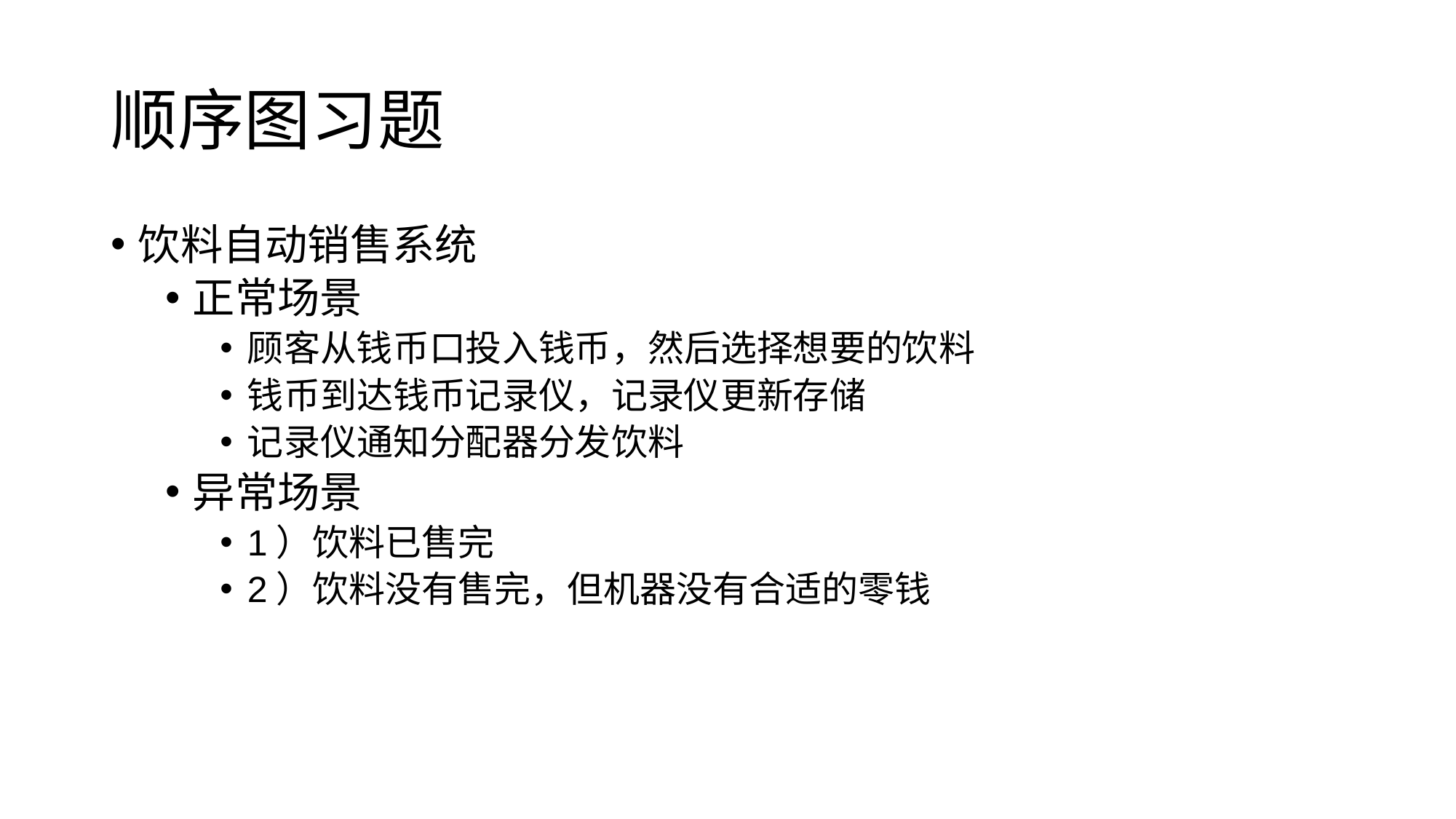

# 顺序图习题
饮料自动销售系统
正常场景
顾客从钱币口投入钱币，然后选择想要的饮料
钱币到达钱币记录仪，记录仪更新存储
记录仪通知分配器分发饮料
异常场景
1）饮料已售完
2）饮料没有售完，但机器没有合适的零钱